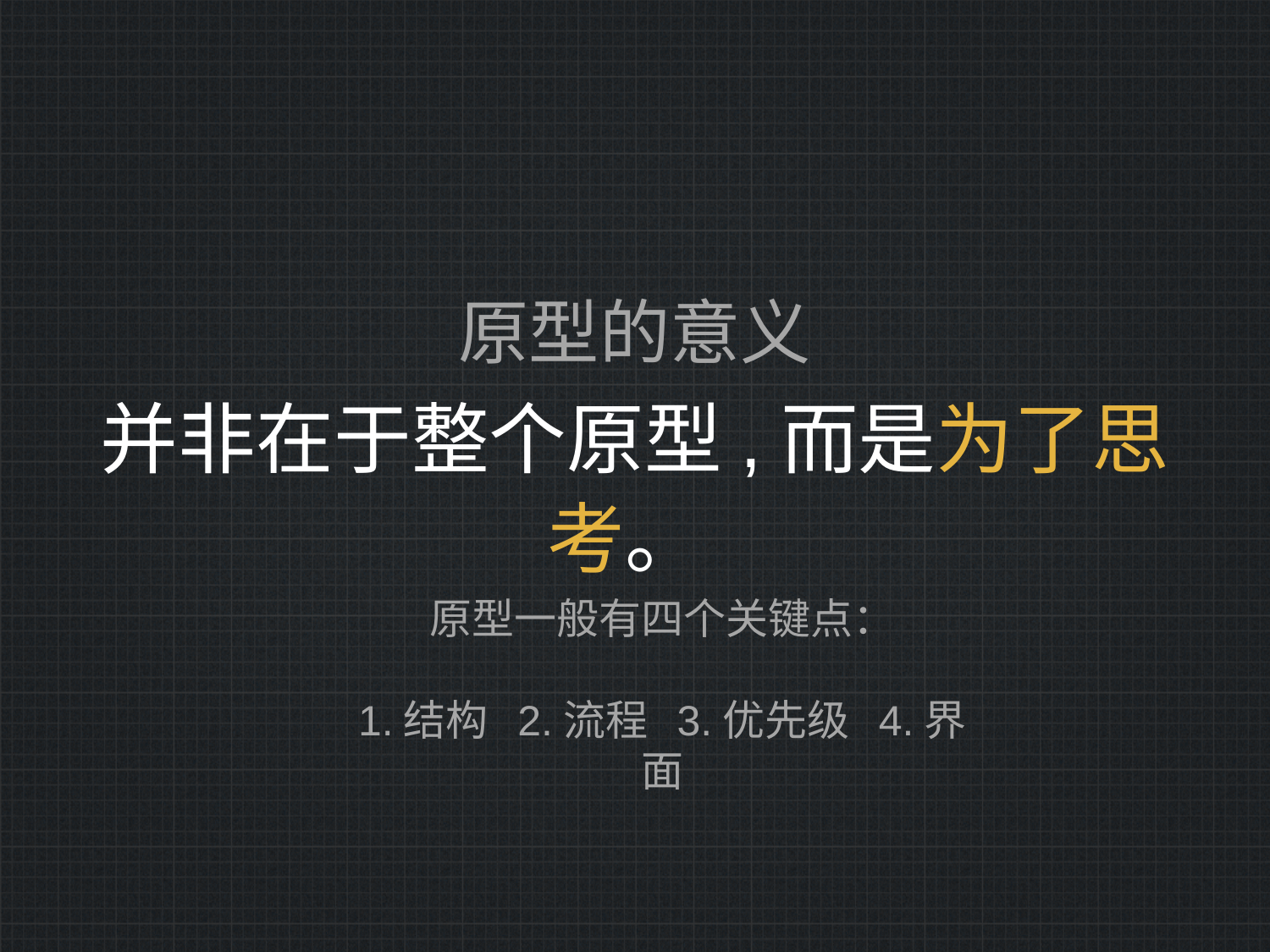

原型的意义
并非在于整个原型,而是为了思考。

原型一般有四个关键点：

1.结构  2.流程  3.优先级  4.界面